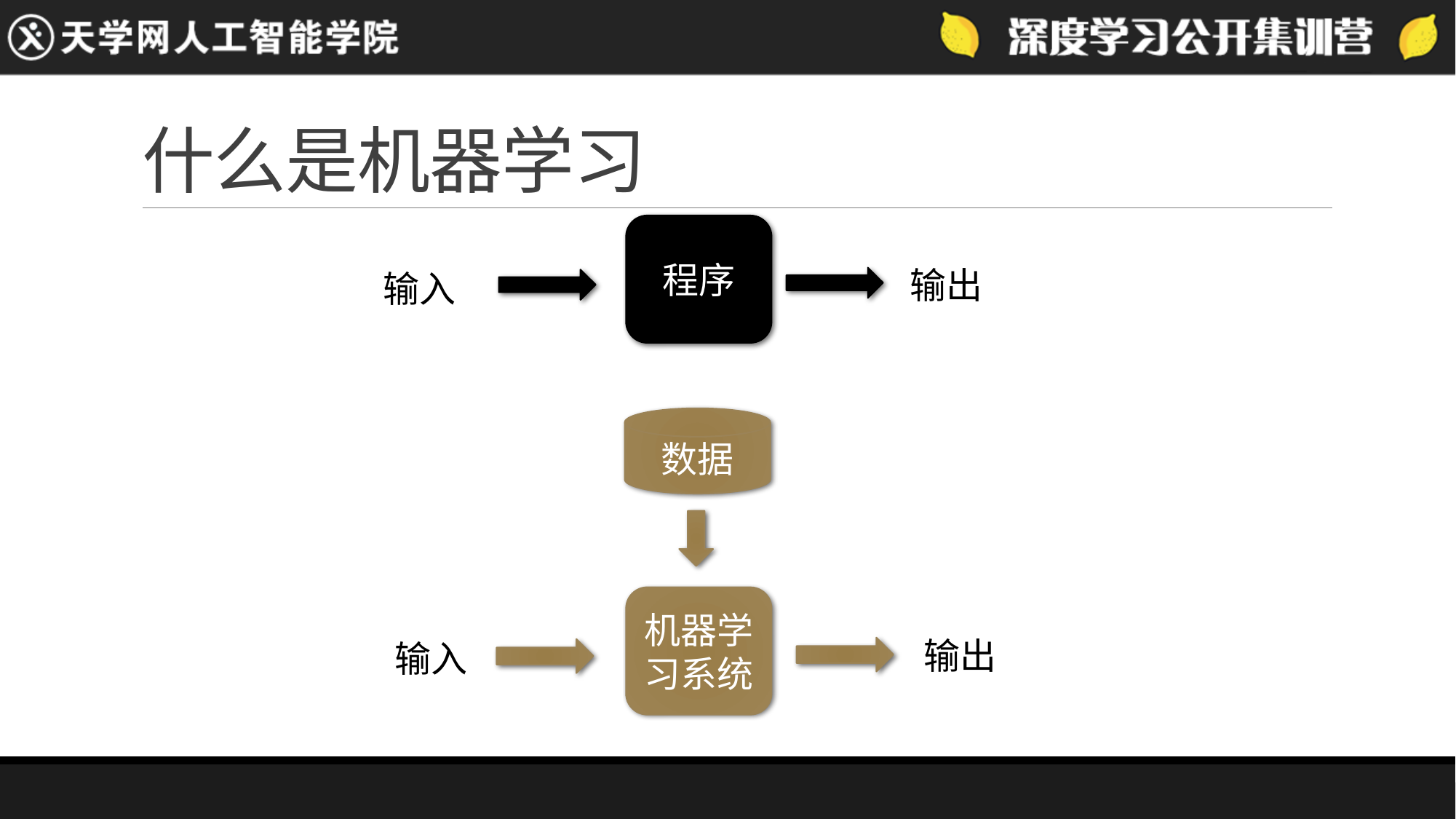

# 什么是机器学习
程序
输出
输入

数据

机器学习系统
输出
输入